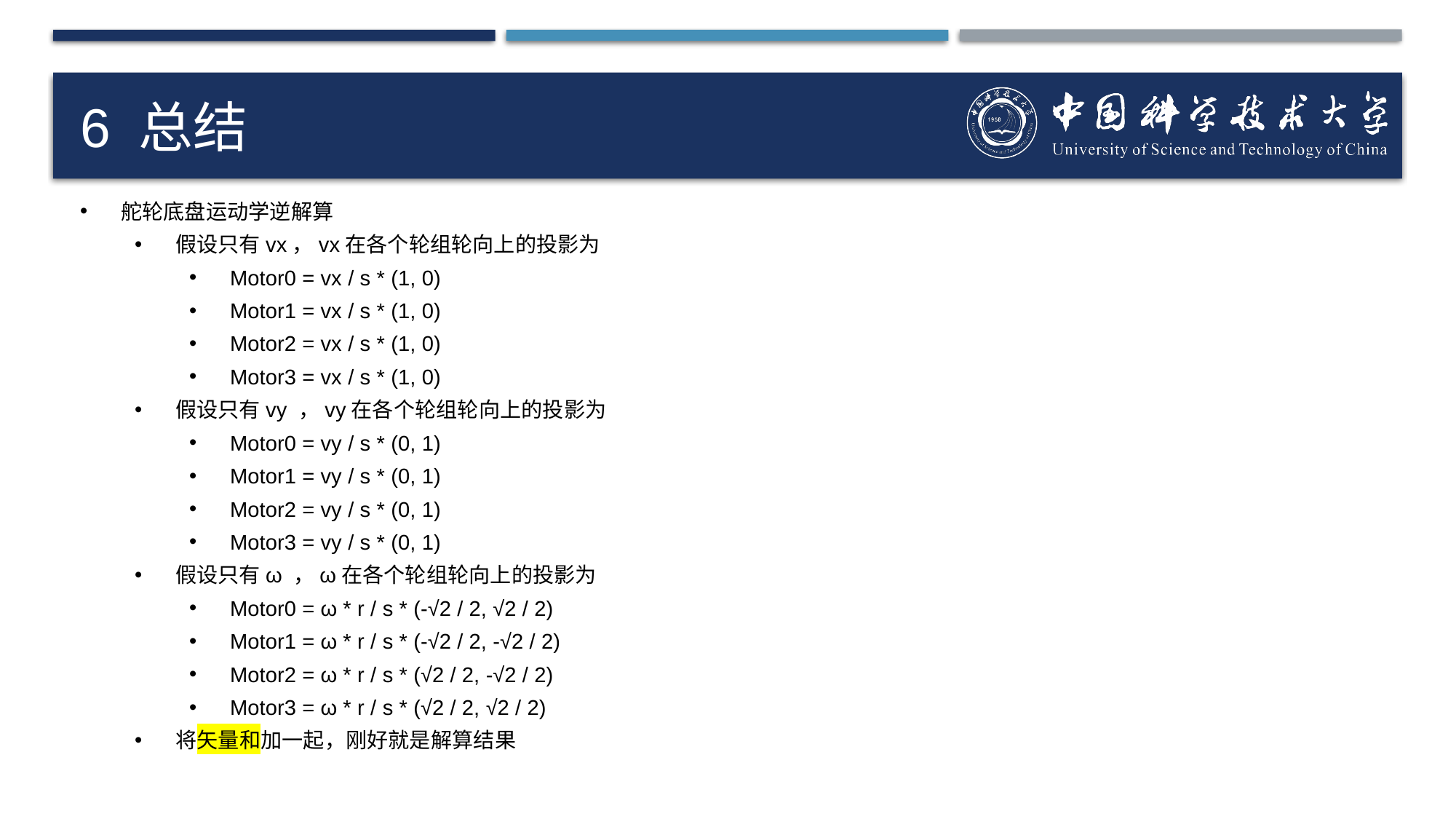

# 6 总结
舵轮底盘运动学逆解算
假设只有vx，vx在各个轮组轮向上的投影为
Motor0 = vx / s * (1, 0)
Motor1 = vx / s * (1, 0)
Motor2 = vx / s * (1, 0)
Motor3 = vx / s * (1, 0)
假设只有vy ，vy在各个轮组轮向上的投影为
Motor0 = vy / s * (0, 1)
Motor1 = vy / s * (0, 1)
Motor2 = vy / s * (0, 1)
Motor3 = vy / s * (0, 1)
假设只有ω ，ω在各个轮组轮向上的投影为
Motor0 = ω * r / s * (-√2 / 2, √2 / 2)
Motor1 = ω * r / s * (-√2 / 2, -√2 / 2)
Motor2 = ω * r / s * (√2 / 2, -√2 / 2)
Motor3 = ω * r / s * (√2 / 2, √2 / 2)
将矢量和加一起，刚好就是解算结果